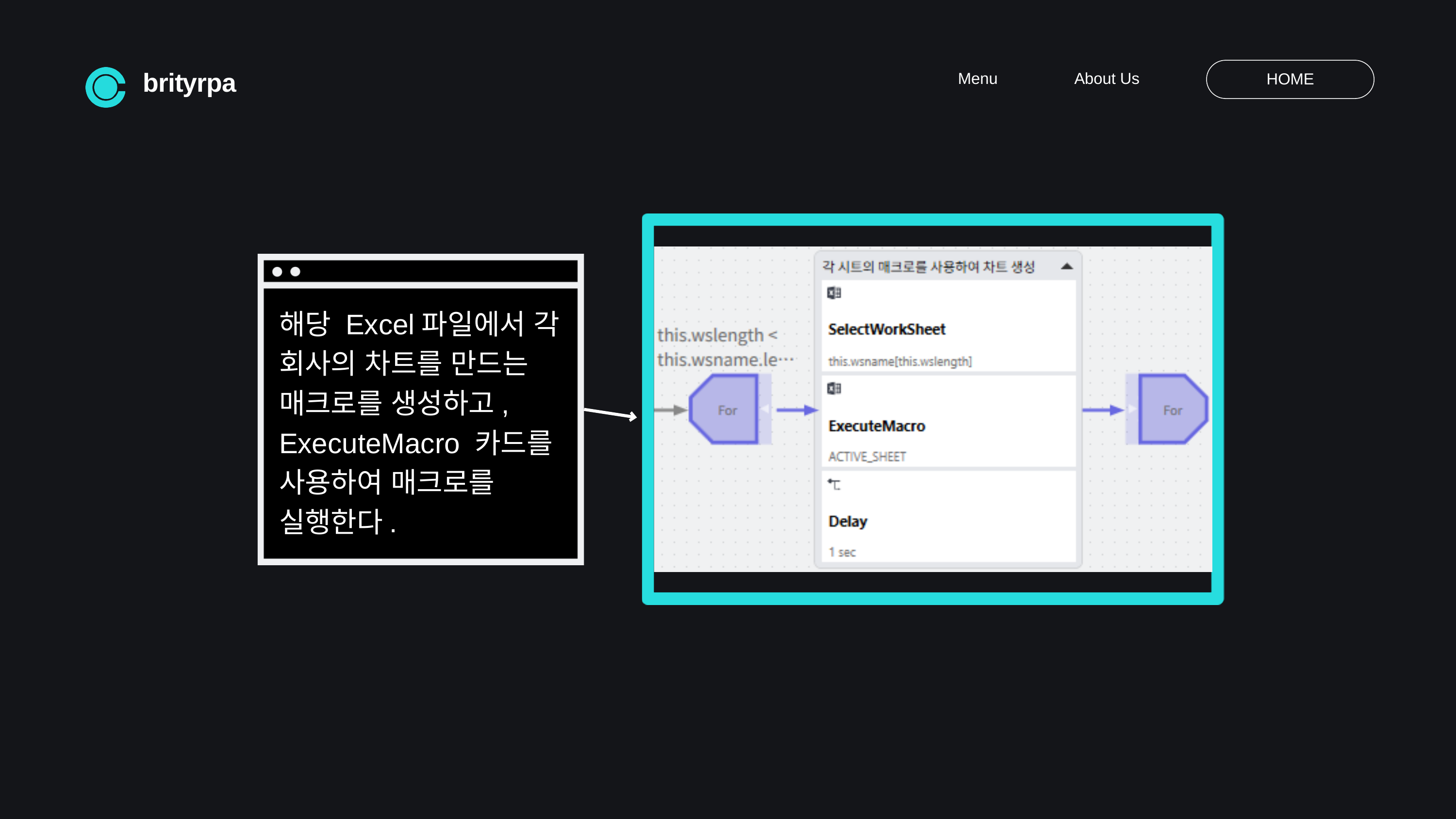

Menu
About Us
HOME
brityrpa

해당 Excel파일에서 각 회사의 차트를 만드는
매크로를 생성하고,
ExecuteMacro 카드를 사용하여 매크로를
실행한다.